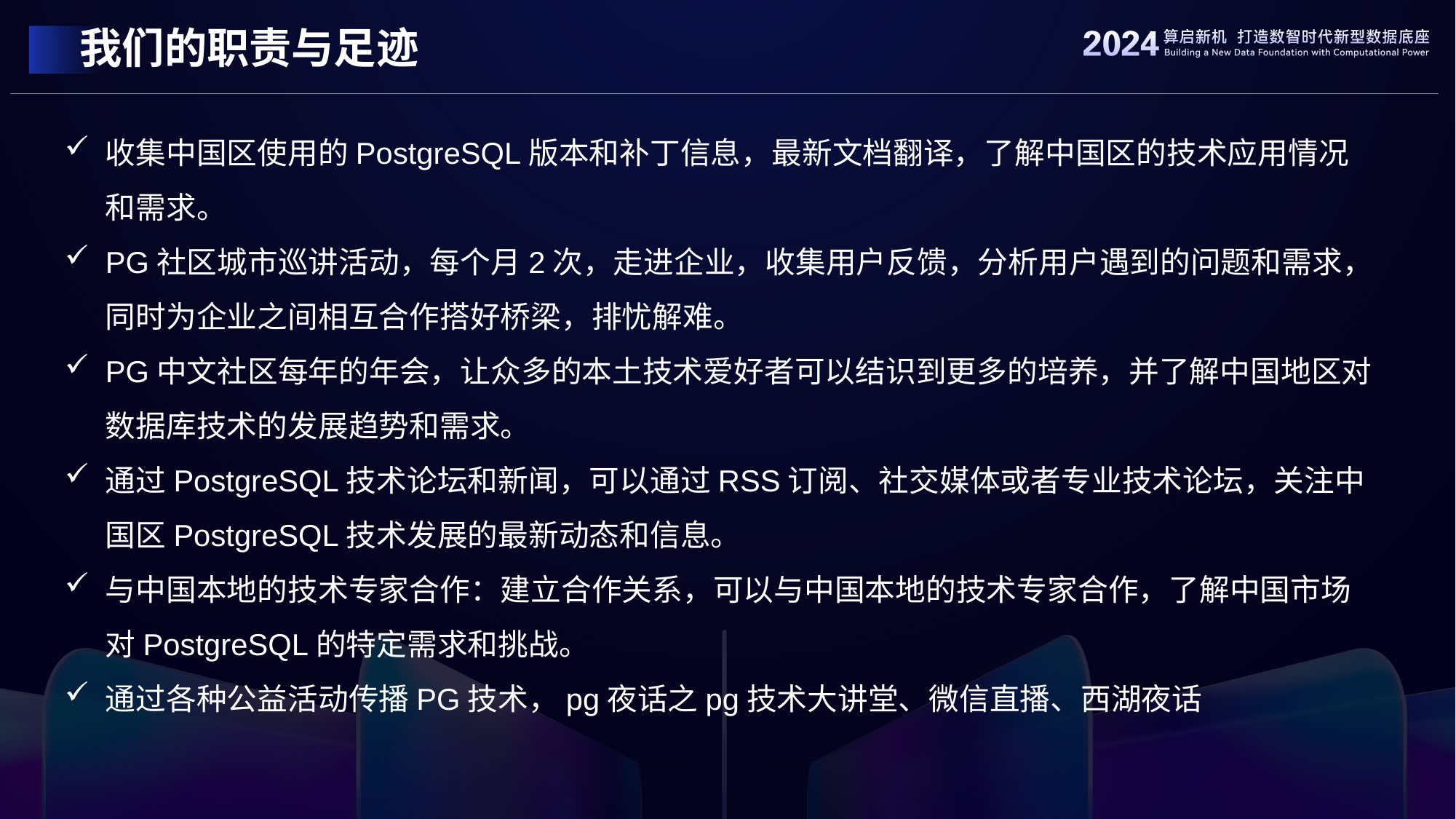

# 我们的职责与足迹
收集中国区使用的PostgreSQL版本和补丁信息，最新文档翻译，了解中国区的技术应用情况和需求。
PG社区城市巡讲活动，每个月2次，走进企业，收集用户反馈，分析用户遇到的问题和需求，同时为企业之间相互合作搭好桥梁，排忧解难。
PG中文社区每年的年会，让众多的本土技术爱好者可以结识到更多的培养，并了解中国地区对数据库技术的发展趋势和需求。
通过PostgreSQL技术论坛和新闻，可以通过RSS订阅、社交媒体或者专业技术论坛，关注中国区PostgreSQL技术发展的最新动态和信息。
与中国本地的技术专家合作：建立合作关系，可以与中国本地的技术专家合作，了解中国市场对PostgreSQL的特定需求和挑战。
通过各种公益活动传播PG技术，pg夜话之pg技术大讲堂、微信直播、西湖夜话